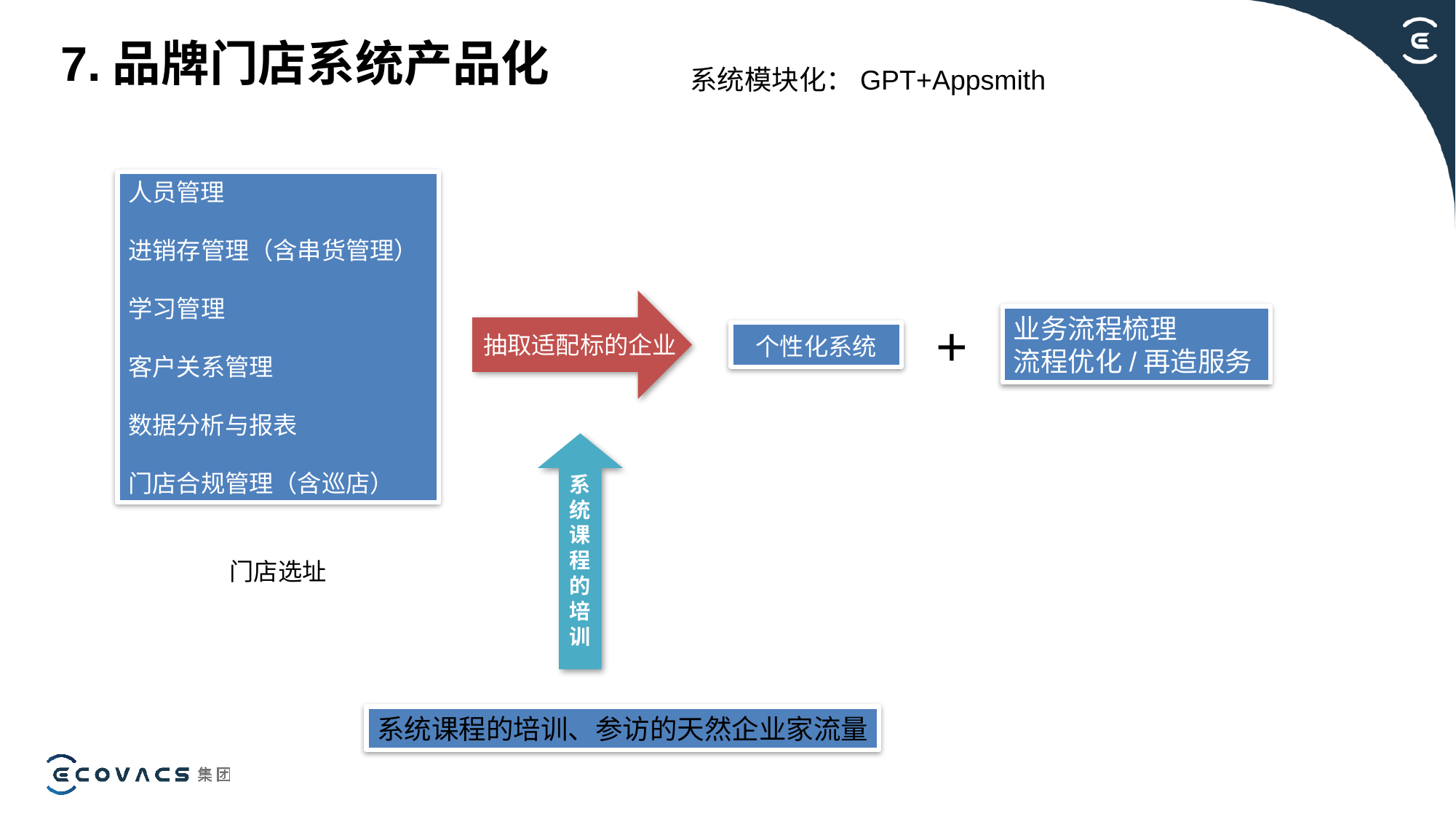

7.品牌门店系统产品化
系统模块化：GPT+Appsmith
人员管理

进销存管理（含串货管理）

学习管理

客户关系管理

数据分析与报表

门店合规管理（含巡店）

业务流程梳理
流程优化/再造服务
+

抽取适配标的企业
个性化系统
系统课程的培训
门店选址
系统课程的培训、参访的天然企业家流量